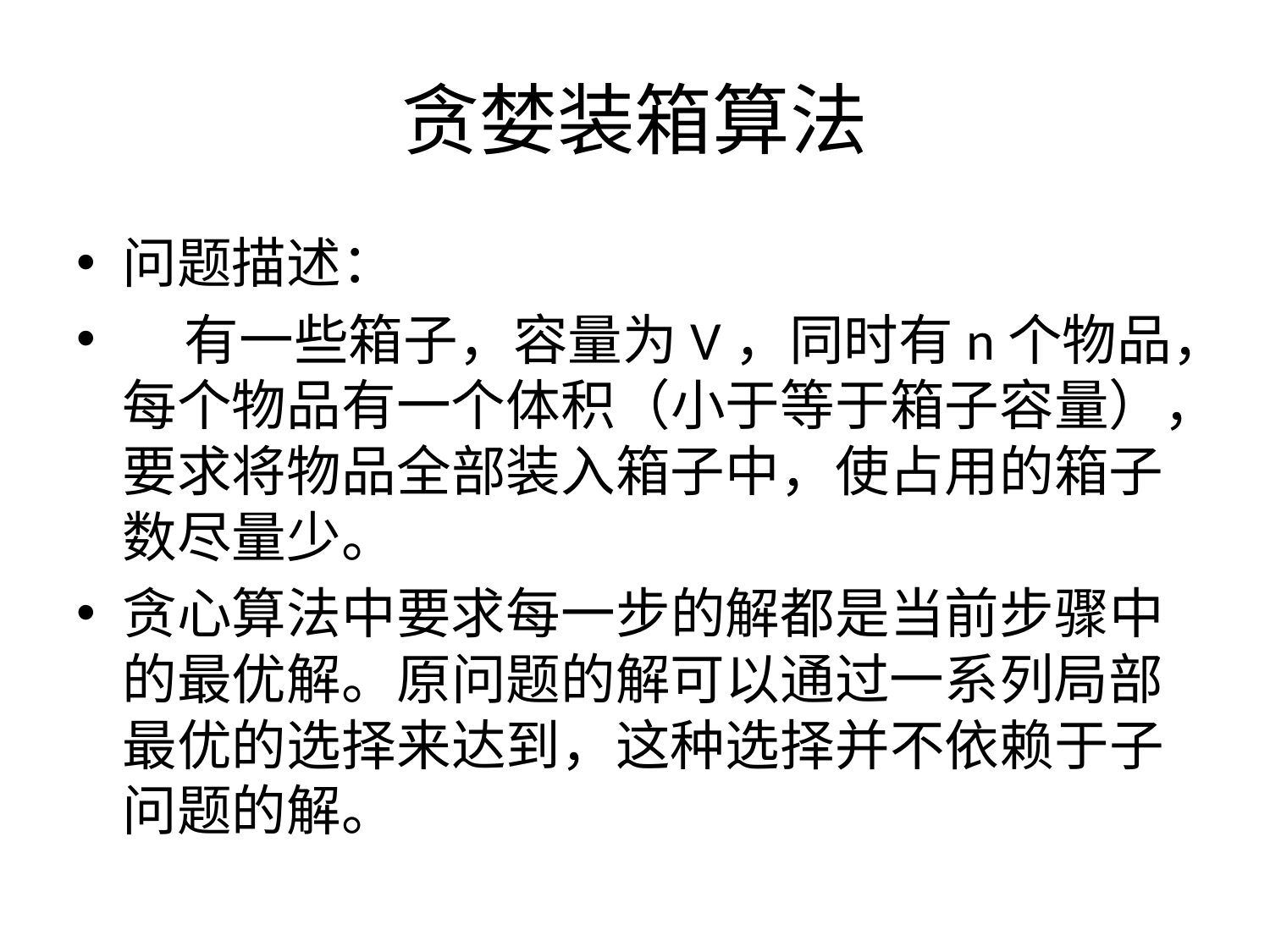

# 贪婪装箱算法
问题描述：
    有一些箱子，容量为V，同时有n个物品，每个物品有一个体积（小于等于箱子容量），要求将物品全部装入箱子中，使占用的箱子数尽量少。
贪心算法中要求每一步的解都是当前步骤中的最优解。原问题的解可以通过一系列局部最优的选择来达到，这种选择并不依赖于子问题的解。